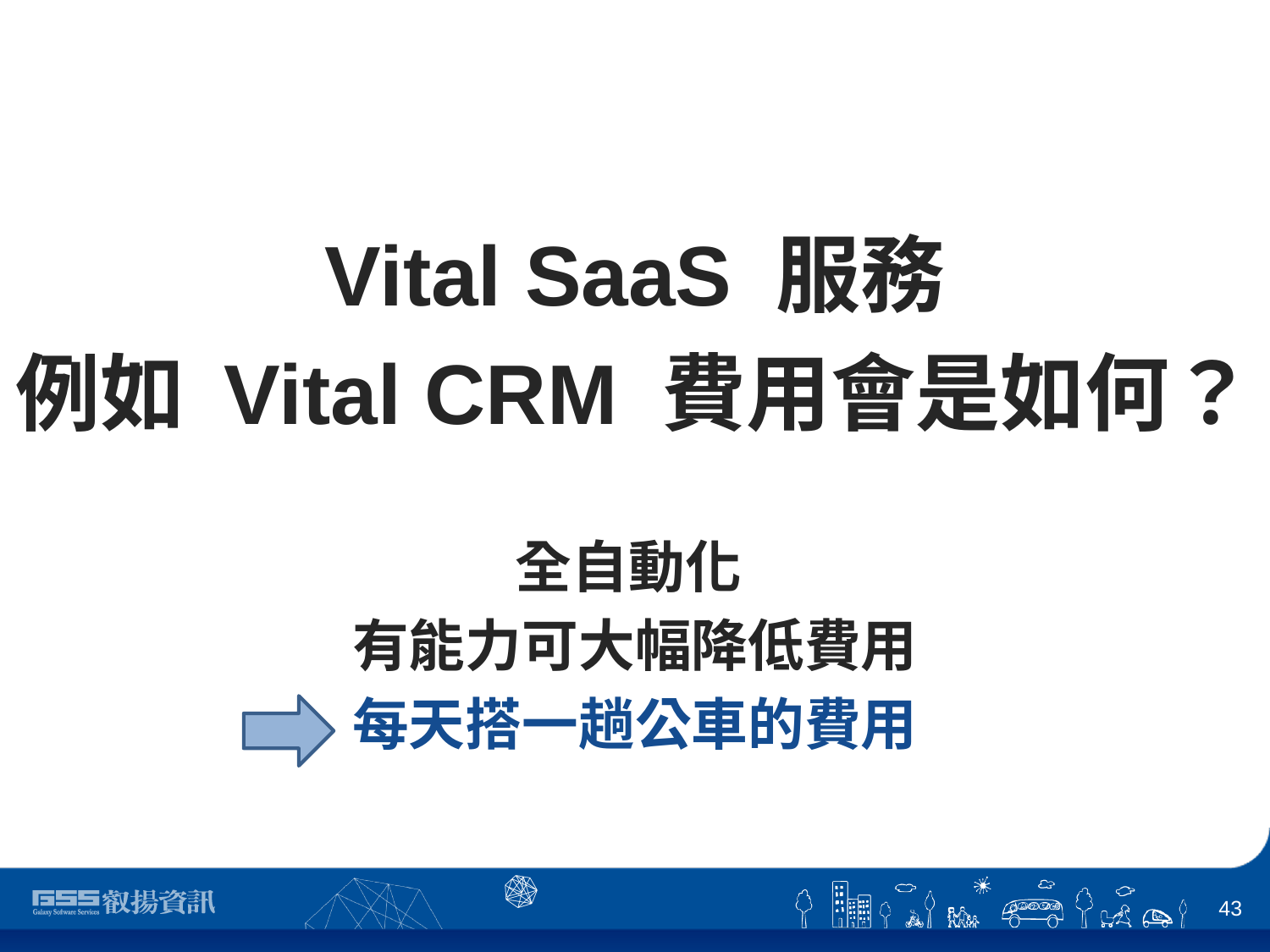

Vital SaaS 服務
例如 Vital CRM 費用會是如何？

全自動化
有能力可大幅降低費用
每天搭一趟公車的費用

43